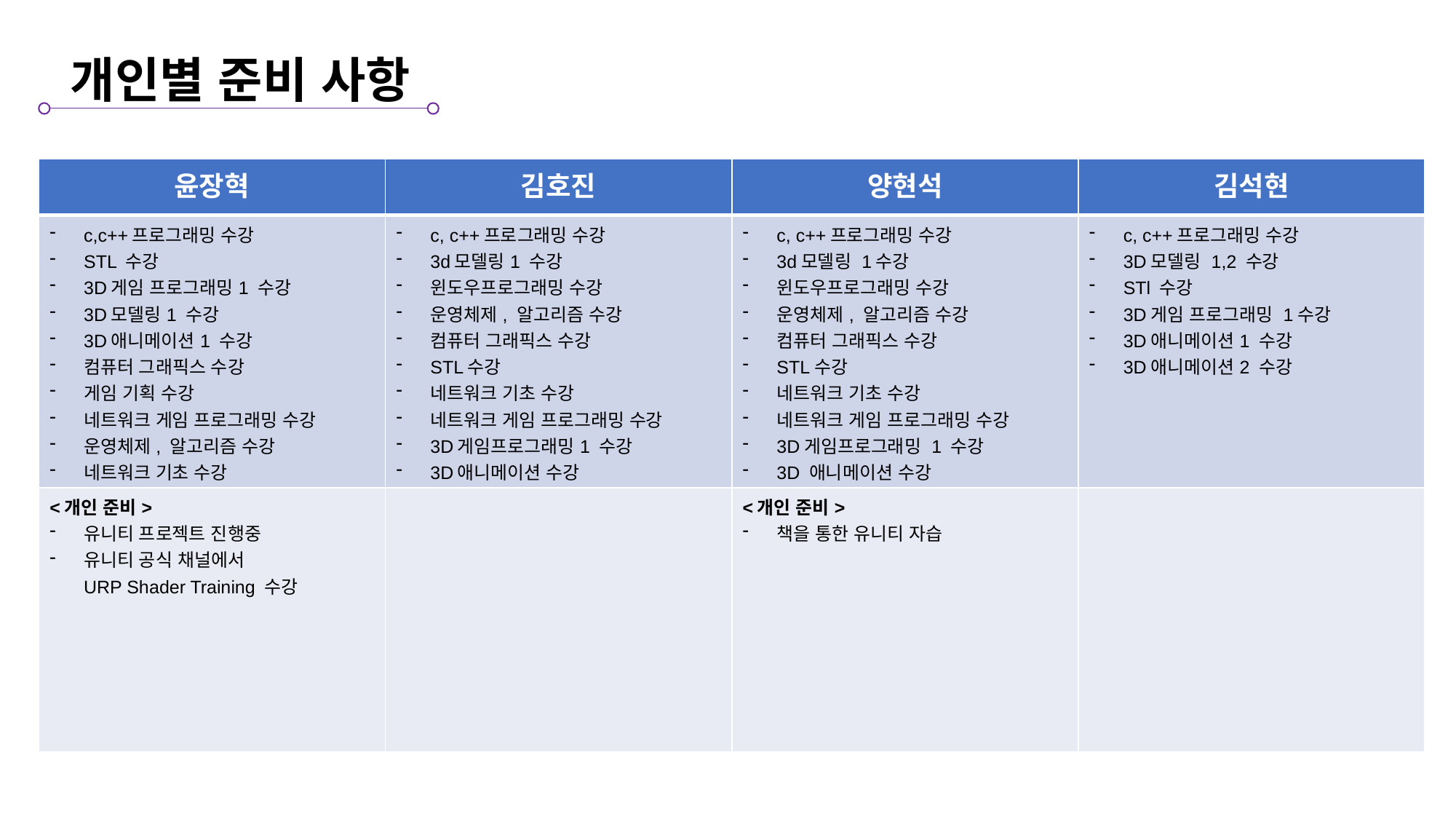

개인별 준비 사항

`
| 윤장혁 | 김호진 | 양현석 | 김석현 |
| --- | --- | --- | --- |
| c,c++프로그래밍 수강 STL 수강 3D게임 프로그래밍1 수강 3D모델링1 수강 3D애니메이션1 수강 컴퓨터 그래픽스 수강 게임 기획 수강 네트워크 게임 프로그래밍 수강 운영체제, 알고리즘 수강 네트워크 기초 수강 인공지능 수강 | c, c++프로그래밍 수강 3d모델링1 수강 윈도우프로그래밍 수강 운영체제, 알고리즘 수강 컴퓨터 그래픽스 수강 STL수강 네트워크 기초 수강 네트워크 게임 프로그래밍 수강 3D게임프로그래밍1 수강 3D애니메이션 수강 | c, c++프로그래밍 수강 3d모델링 1수강 윈도우프로그래밍 수강 운영체제, 알고리즘 수강 컴퓨터 그래픽스 수강 STL수강 네트워크 기초 수강 네트워크 게임 프로그래밍 수강 3D게임프로그래밍 1 수강 3D 애니메이션 수강 인공지능 수강 | c, c++프로그래밍 수강 3D모델링 1,2 수강 STl 수강 3D게임 프로그래밍 1수강 3D애니메이션1 수강 3D애니메이션2 수강 |
| <개인 준비> 유니티 프로젝트 진행중 유니티 공식 채널에서 URP Shader Training 수강 |  | <개인 준비> 책을 통한 유니티 자습 |  |